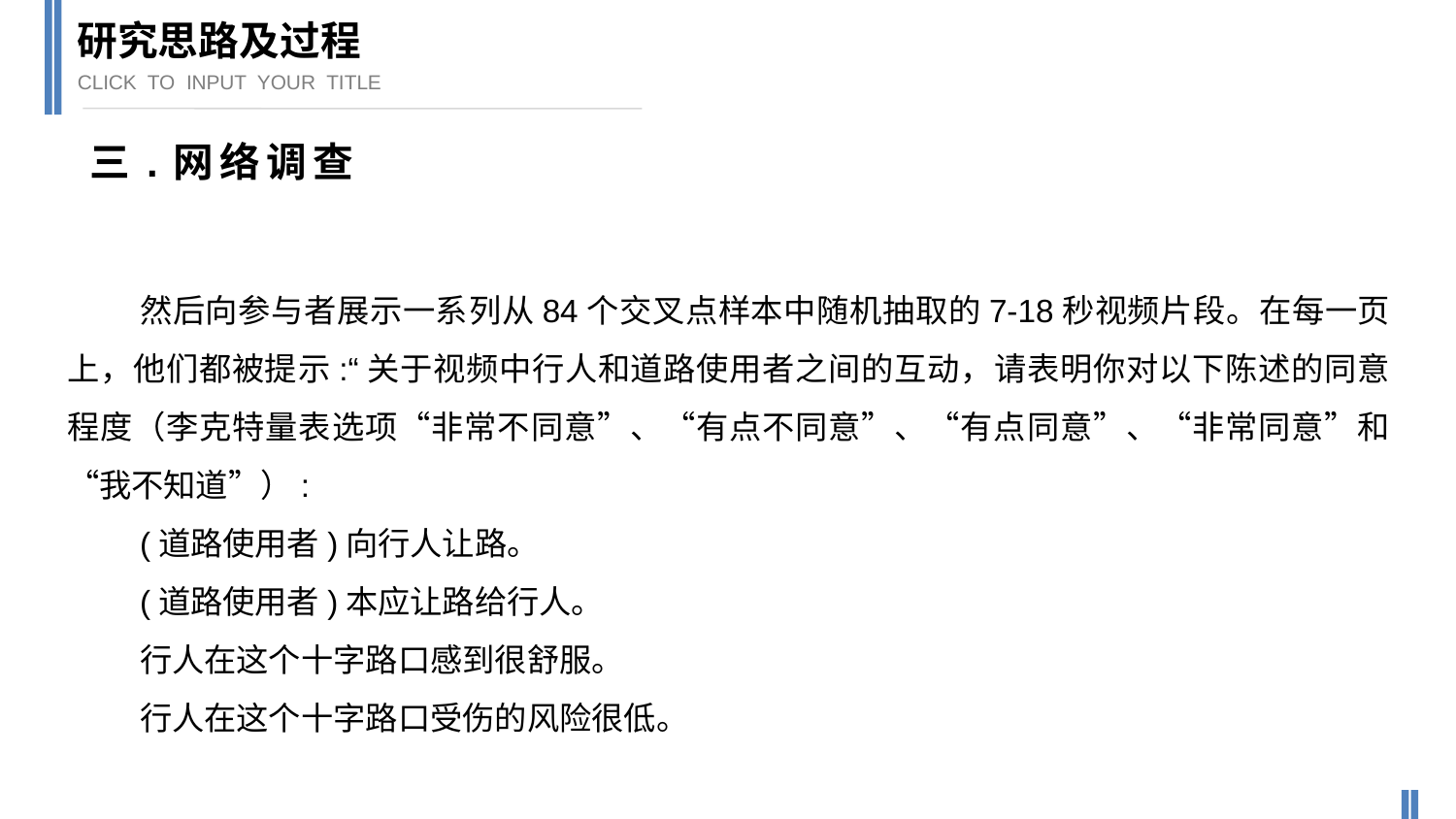

研究思路及过程
CLICK  TO  INPUT  YOUR  TITLE
三.网络调查
然后向参与者展示一系列从84个交叉点样本中随机抽取的7-18秒视频片段。在每一页上，他们都被提示:“关于视频中行人和道路使用者之间的互动，请表明你对以下陈述的同意程度（李克特量表选项“非常不同意”、“有点不同意”、“有点同意”、“非常同意”和“我不知道”）:
(道路使用者)向行人让路。
(道路使用者)本应让路给行人。
行人在这个十字路口感到很舒服。
行人在这个十字路口受伤的风险很低。